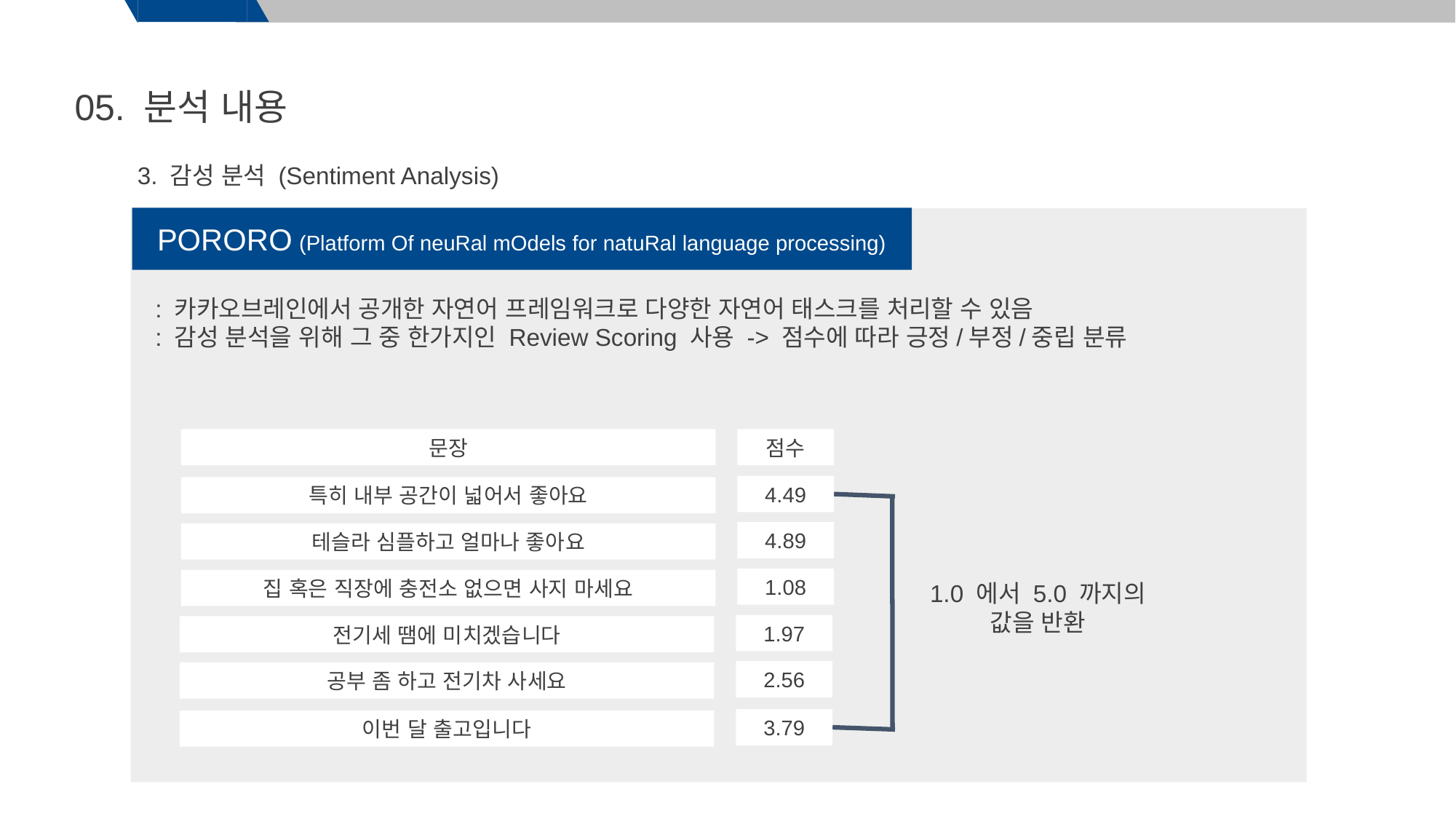

05. 분석 내용
3. 감성 분석 (Sentiment Analysis)
PORORO (Platform Of neuRal mOdels for natuRal language processing)

: 카카오브레인에서 공개한 자연어 프레임워크로 다양한 자연어 태스크를 처리할 수 있음
: 감성 분석을 위해 그 중 한가지인 Review Scoring 사용 -> 점수에 따라 긍정/부정/중립 분류
문장
점수
4.49
특히 내부 공간이 넓어서 좋아요
4.89
테슬라 심플하고 얼마나 좋아요
1.08
집 혹은 직장에 충전소 없으면 사지 마세요
1.0 에서 5.0 까지의
값을 반환
1.97
전기세 땜에 미치겠습니다
2.56
공부 좀 하고 전기차 사세요
3.79
이번 달 출고입니다